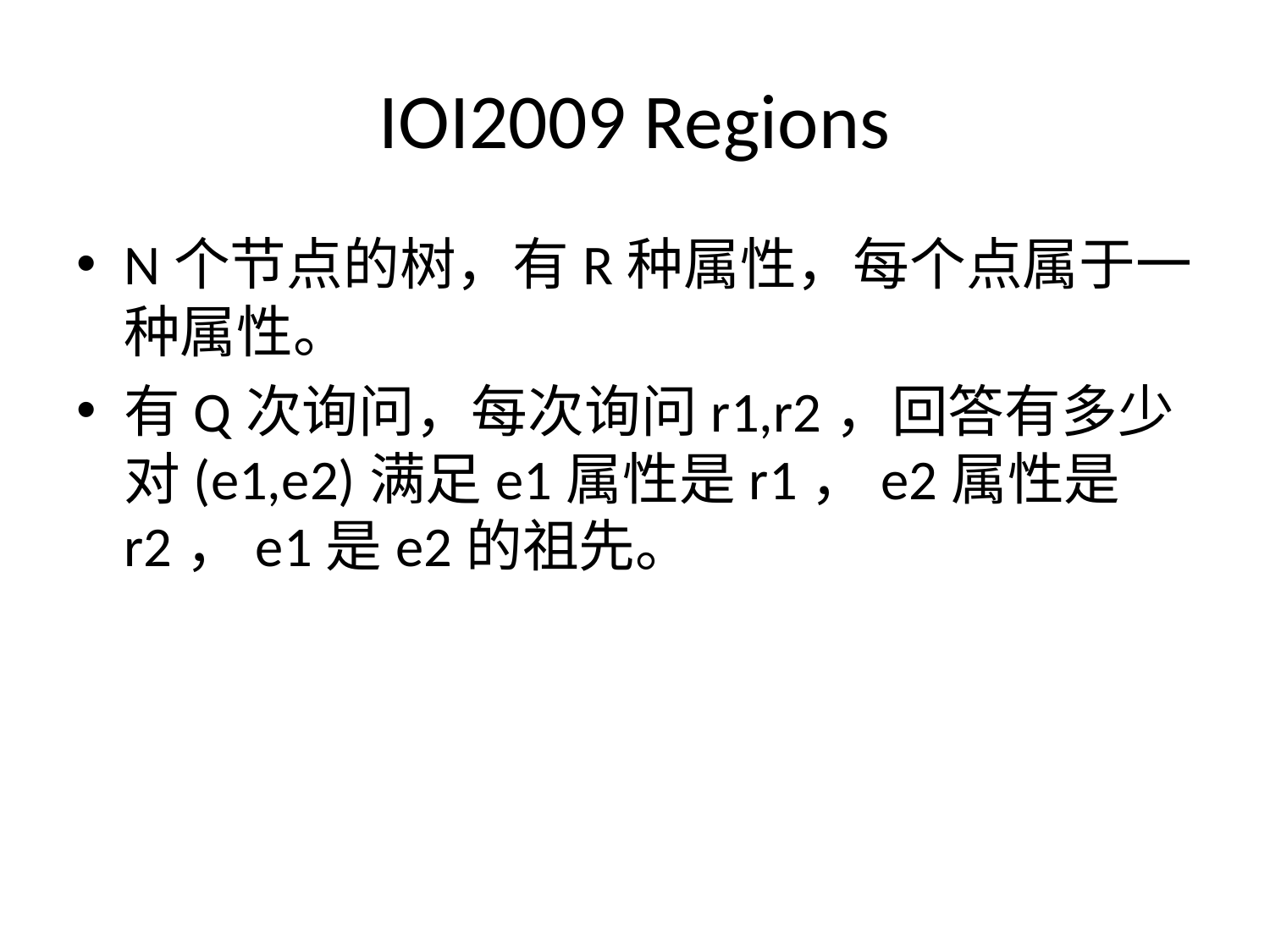

# IOI2009 Regions
N个节点的树，有R种属性，每个点属于一种属性。
有Q次询问，每次询问r1,r2，回答有多少对(e1,e2)满足e1属性是r1，e2属性是r2，e1是e2的祖先。